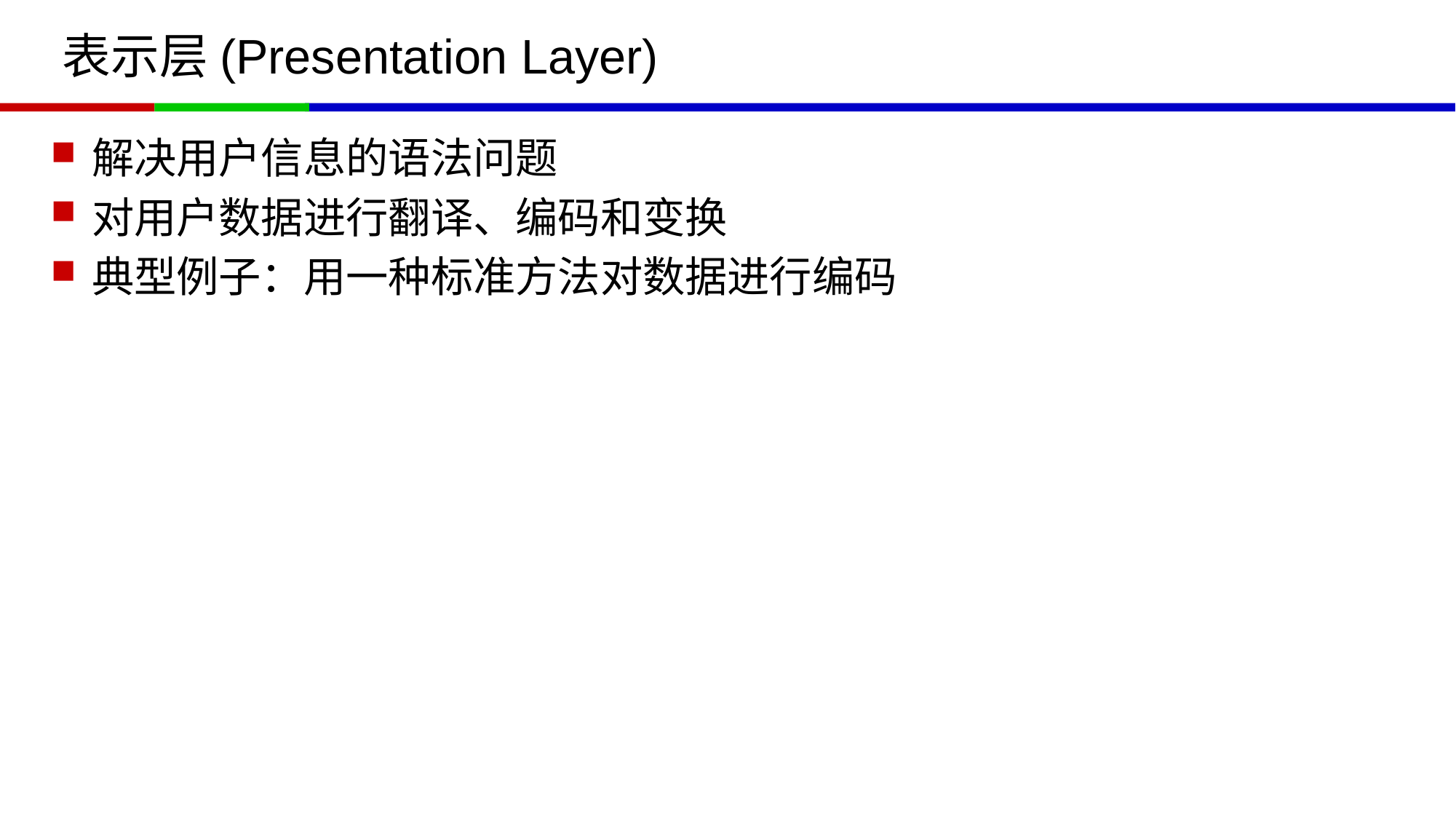

# 表示层(Presentation Layer)
解决用户信息的语法问题
对用户数据进行翻译、编码和变换
典型例子：用一种标准方法对数据进行编码

38